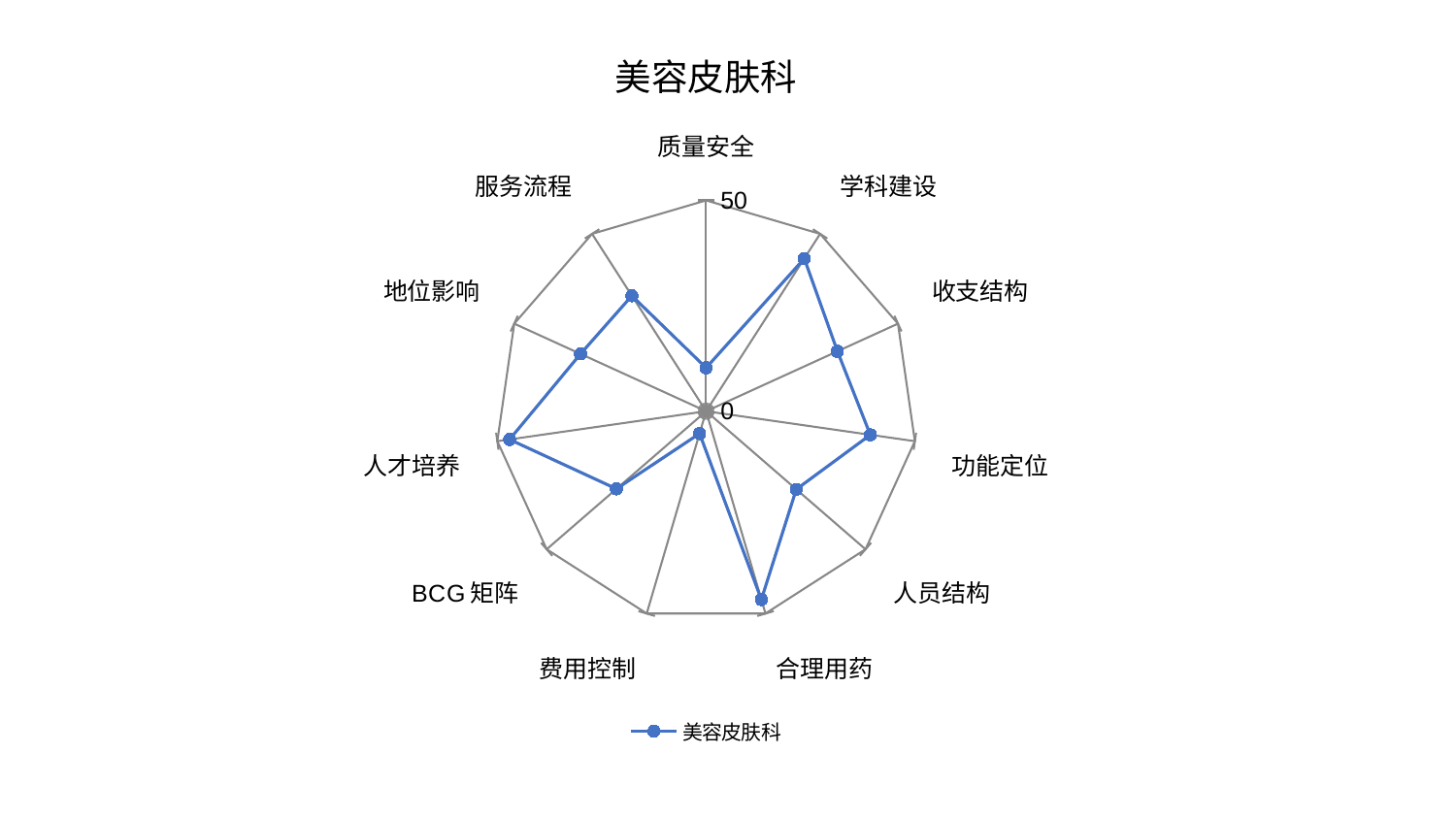

### Chart: 美容皮肤科

| Category | 美容皮肤科 |
|---|---|
| 质量安全 | 10.298551923967 |
| 学科建设 | 43.05045843275014 |
| 收支结构 | 34.22771788390279 |
| 功能定位 | 39.337089036693 |
| 人员结构 | 28.290000664394146 |
| 合理用药 | 46.533388237263175 |
| 费用控制 | 5.516862802126918 |
| BCG矩阵 | 28.12475777463405 |
| 人才培养 | 47.06937745761757 |
| 地位影响 | 32.72700822310645 |
| 服务流程 | 32.54633641128529 |
133